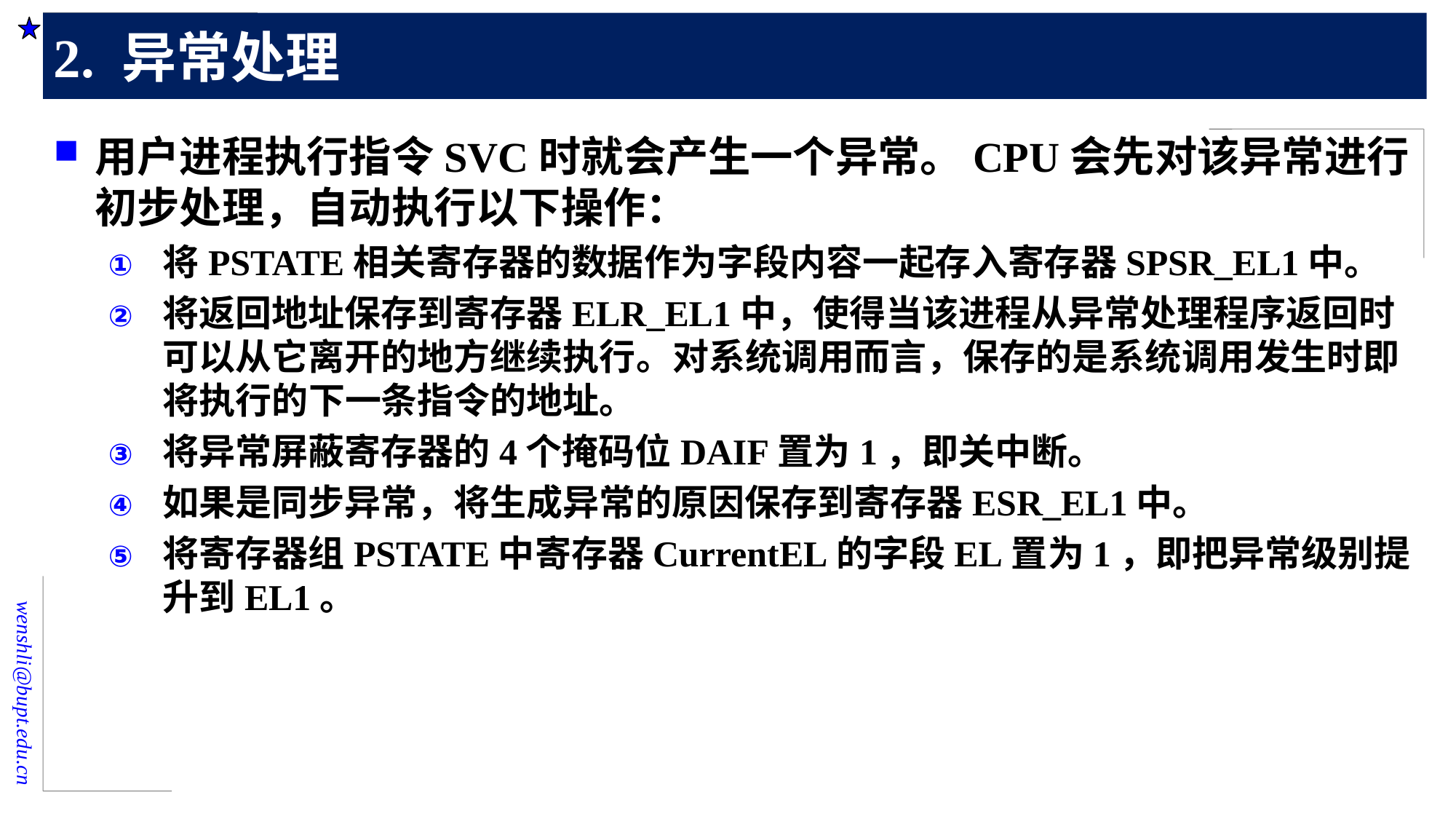

# 2. 异常处理
用户进程执行指令SVC时就会产生一个异常。CPU会先对该异常进行初步处理，自动执行以下操作：
将PSTATE相关寄存器的数据作为字段内容一起存入寄存器SPSR_EL1中。
将返回地址保存到寄存器ELR_EL1中，使得当该进程从异常处理程序返回时可以从它离开的地方继续执行。对系统调用而言，保存的是系统调用发生时即将执行的下一条指令的地址。
将异常屏蔽寄存器的4个掩码位DAIF置为1，即关中断。
如果是同步异常，将生成异常的原因保存到寄存器ESR_EL1中。
将寄存器组PSTATE中寄存器CurrentEL的字段EL置为1，即把异常级别提升到EL1。

95